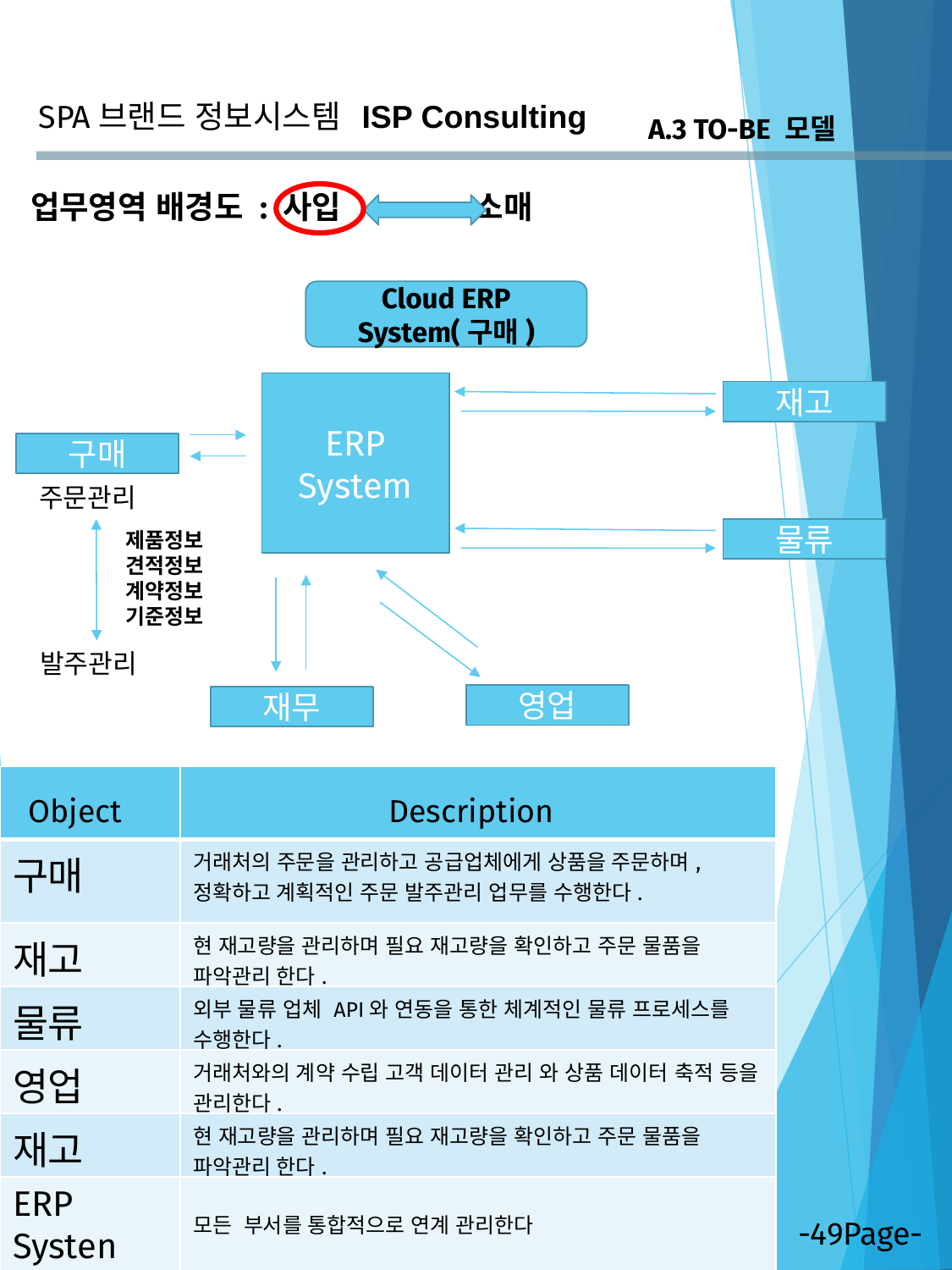

SPA브랜드 정보시스템
ISP Consulting
A.3 TO-BE 모델
업무영역 배경도 : 사입               소매

Cloud ERP System(구매)
ERP System
재고
구매
주문관리
물류
제품정보
견적정보
계약정보
기준정보
발주관리
영업
재무
|  |  |
| --- | --- |
| 구매 | 거래처의 주문을 관리하고 공급업체에게 상품을 주문하며, 정확하고 계획적인 주문 발주관리 업무를 수행한다. |
| 재고 | 현 재고량을 관리하며 필요 재고량을 확인하고 주문 물품을 파악관리 한다. |
| 물류 | 외부 물류 업체 API와 연동을 통한 체계적인 물류 프로세스를 수행한다. |
| 영업 | 거래처와의 계약 수립 고객 데이터 관리 와 상품 데이터 축적 등을 관리한다. |
| 재고 | 현 재고량을 관리하며 필요 재고량을 확인하고 주문 물품을 파악관리 한다. |
| ERP Systen | 모든 부서를 통합적으로 연계 관리한다 |
Object
Description
-49Page-